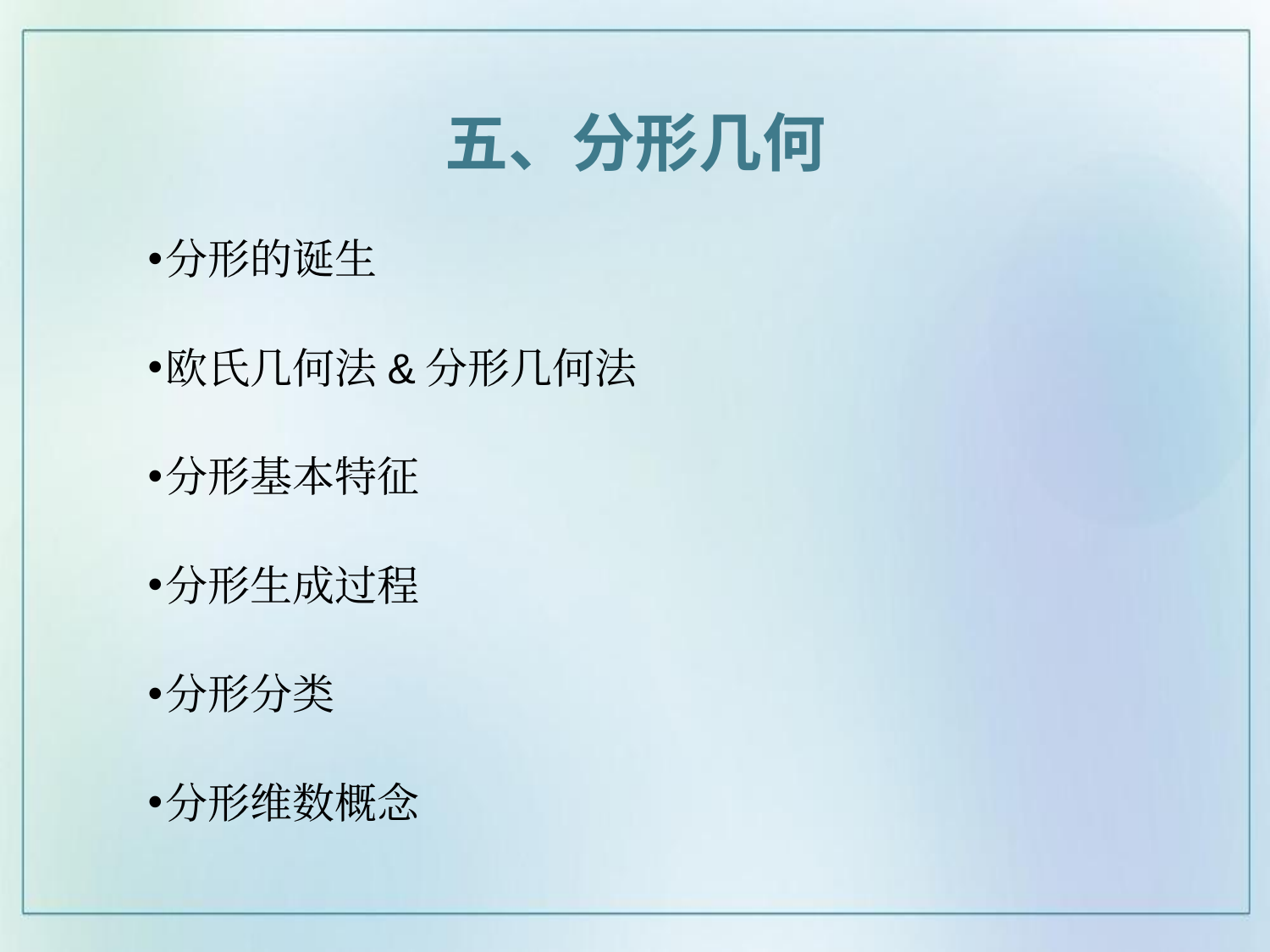

五、分形几何
分形的诞生
欧氏几何法&分形几何法
分形基本特征
分形生成过程
分形分类
分形维数概念